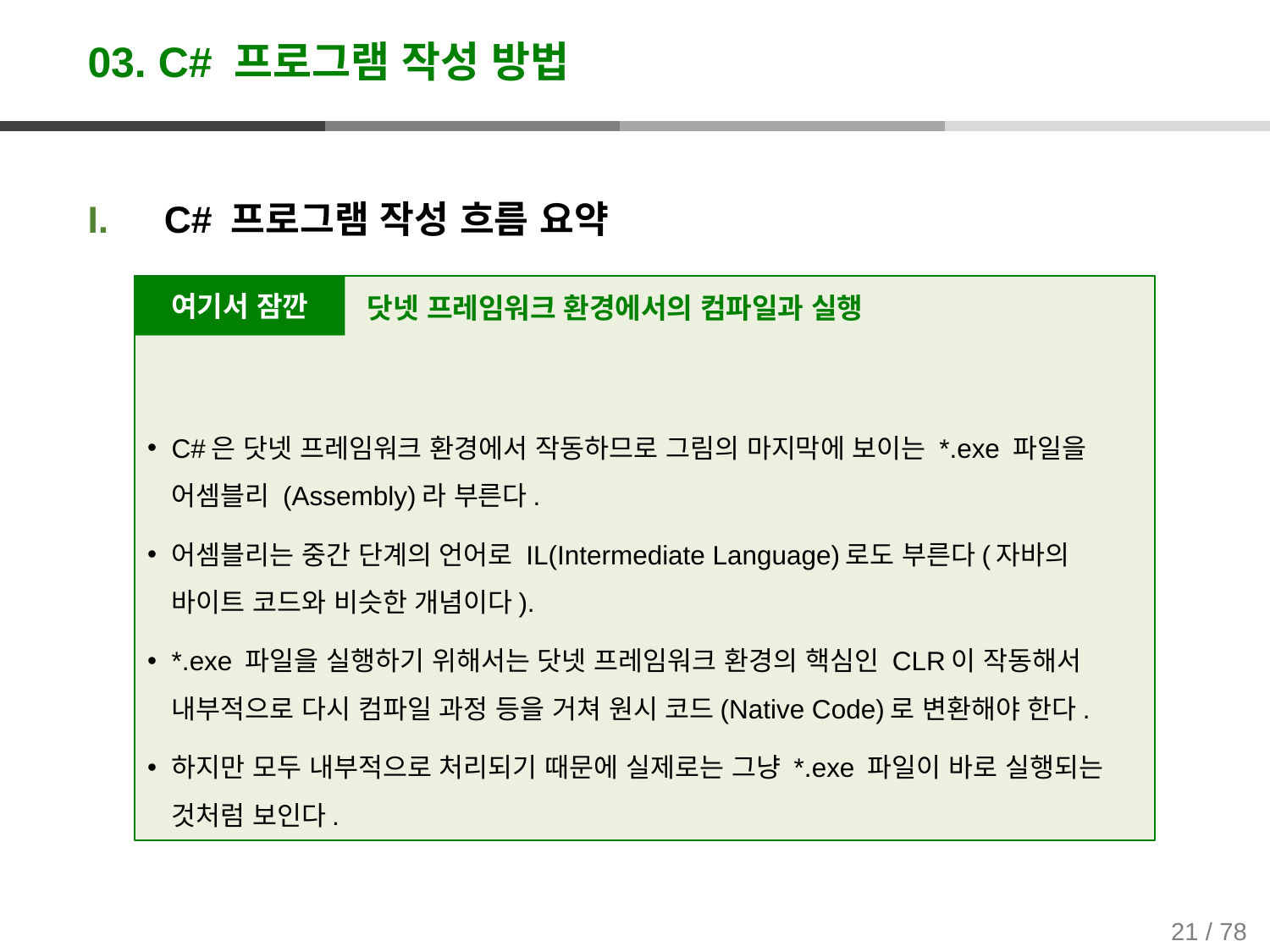

# 03. C# 프로그램 작성 방법
C# 프로그램 작성 흐름 요약

C#은 닷넷 프레임워크 환경에서 작동하므로 그림의 마지막에 보이는 *.exe 파일을 어셈블리 (Assembly)라 부른다.
어셈블리는 중간 단계의 언어로 IL(Intermediate Language)로도 부른다(자바의 바이트 코드와 비슷한 개념이다).
*.exe 파일을 실행하기 위해서는 닷넷 프레임워크 환경의 핵심인 CLR이 작동해서 내부적으로 다시 컴파일 과정 등을 거쳐 원시 코드(Native Code)로 변환해야 한다.
하지만 모두 내부적으로 처리되기 때문에 실제로는 그냥 *.exe 파일이 바로 실행되는 것처럼 보인다.

여기서 잠깐
닷넷 프레임워크 환경에서의 컴파일과 실행